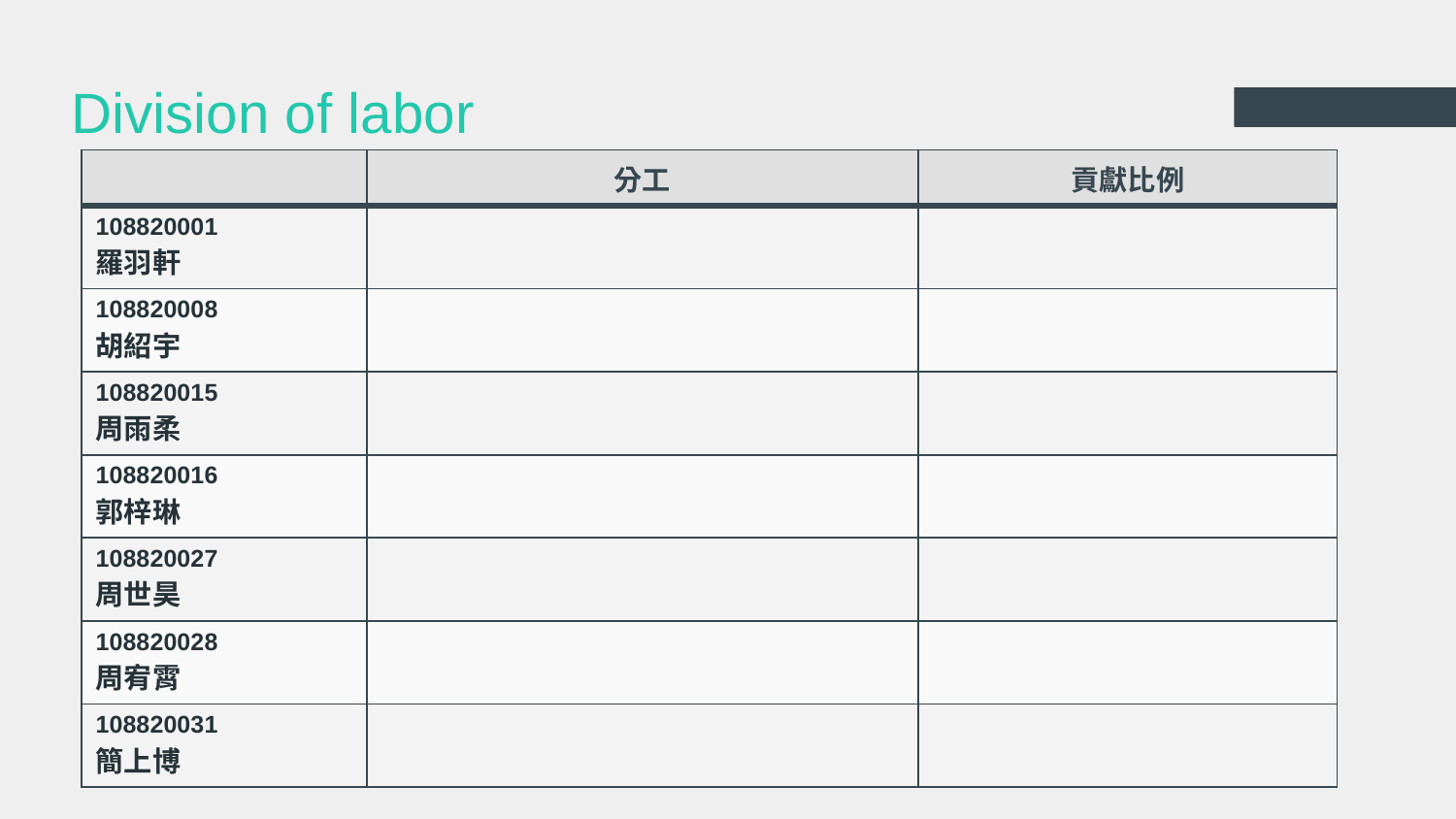

# Division of labor
|  | 分工 | 貢獻比例 |
| --- | --- | --- |
| 108820001 羅羽軒 |  |  |
| 108820008 胡紹宇 |  |  |
| 108820015 周雨柔 |  |  |
| 108820016 郭梓琳 |  |  |
| 108820027 周世昊 |  |  |
| 108820028 周宥霄 |  |  |
| 108820031 簡上博 |  |  |